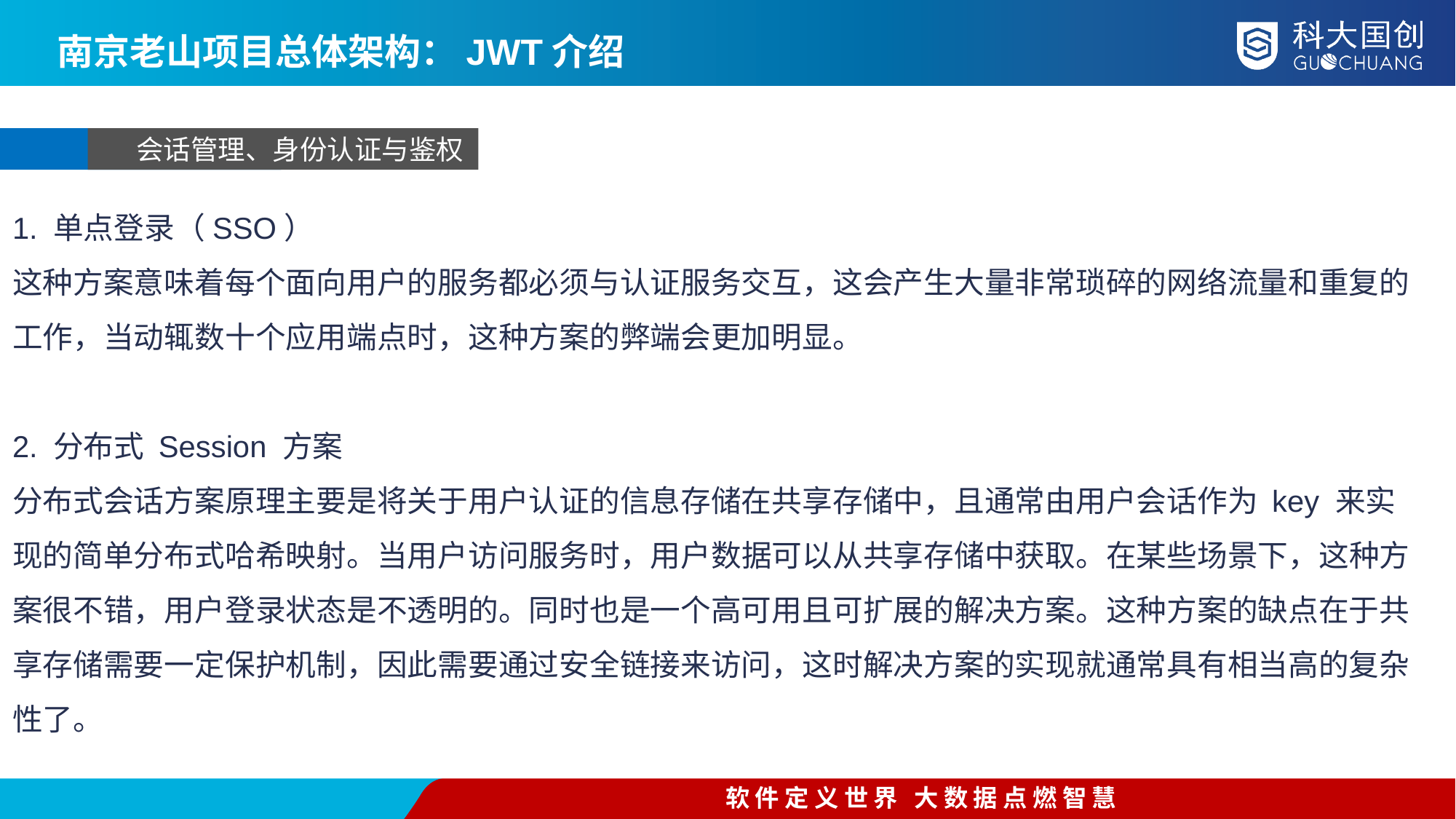

南京老山项目总体架构：JWT介绍
会话管理、身份认证与鉴权

1. 单点登录（SSO）
这种方案意味着每个面向用户的服务都必须与认证服务交互，这会产生大量非常琐碎的网络流量和重复的工作，当动辄数十个应用端点时，这种方案的弊端会更加明显。

2. 分布式 Session 方案
分布式会话方案原理主要是将关于用户认证的信息存储在共享存储中，且通常由用户会话作为 key 来实现的简单分布式哈希映射。当用户访问服务时，用户数据可以从共享存储中获取。在某些场景下，这种方案很不错，用户登录状态是不透明的。同时也是一个高可用且可扩展的解决方案。这种方案的缺点在于共享存储需要一定保护机制，因此需要通过安全链接来访问，这时解决方案的实现就通常具有相当高的复杂性了。